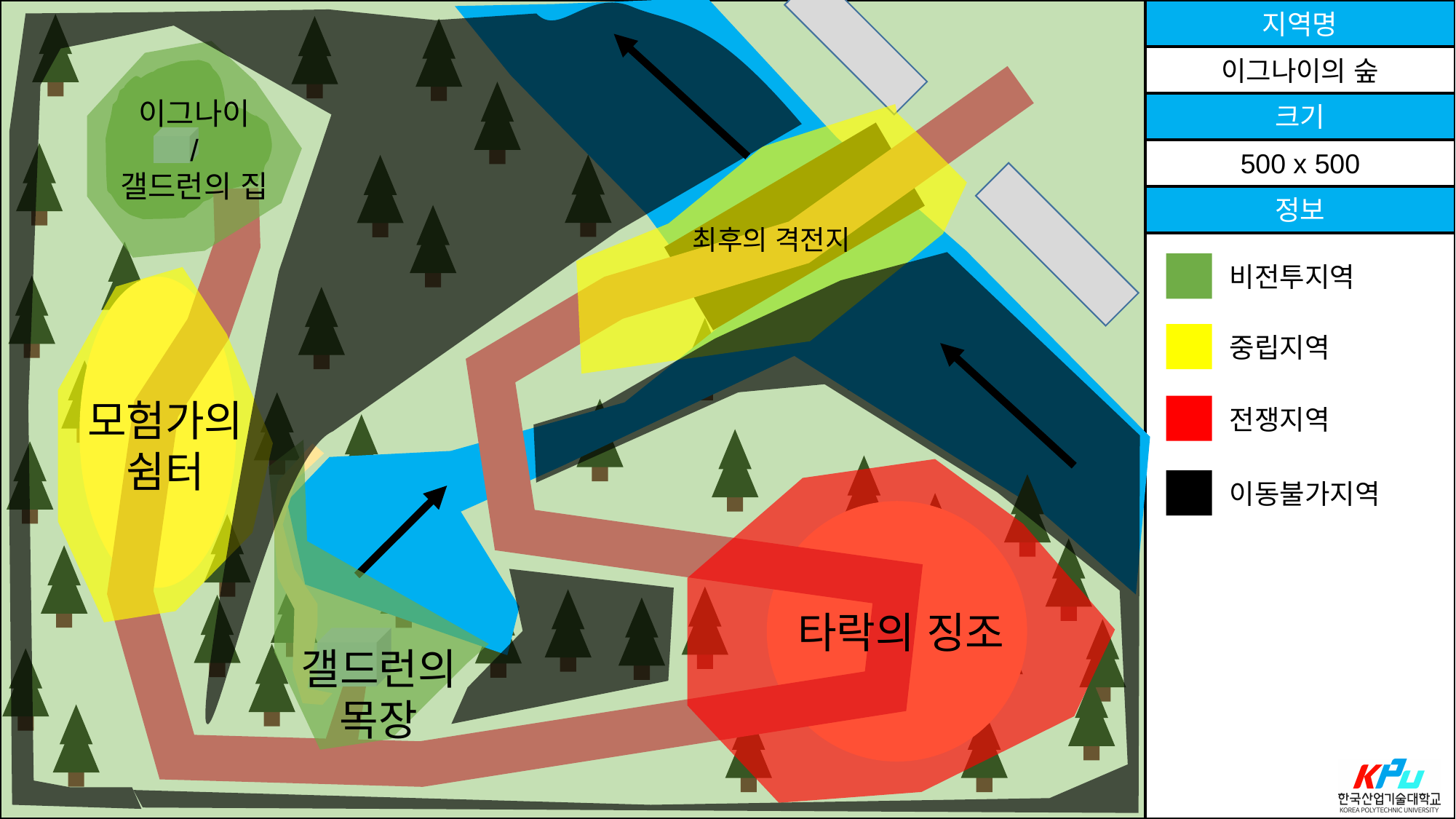

지역명

이그나이
/
갤드런의 집
이그나이의 숲

크기
최후의 격전지

500 x 500

정보

비전투지역
모험가의
쉼터

중립지역

전쟁지역

갤드런의
목장

타락의 징조

이동불가지역